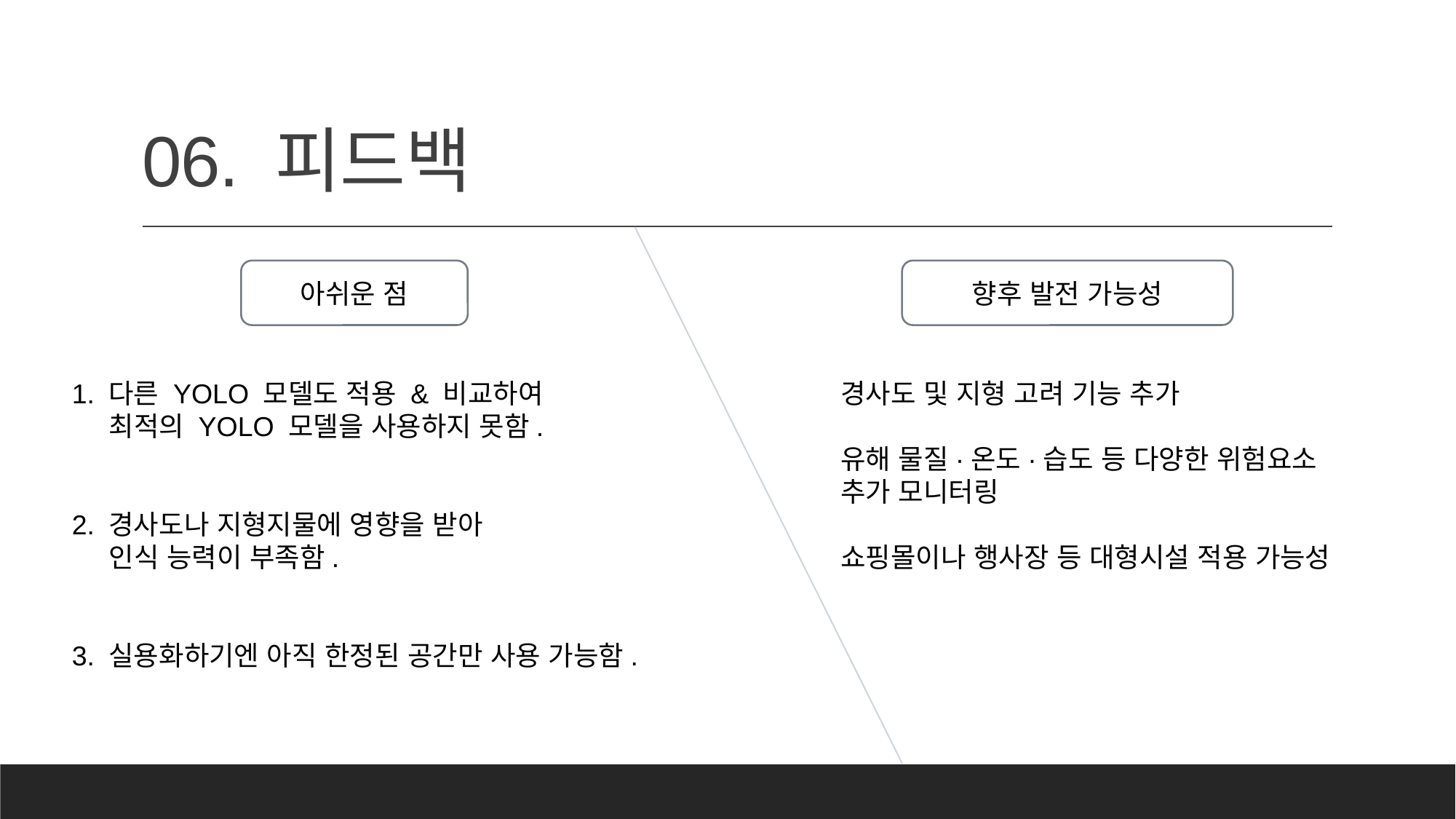

# 06. 피드백
아쉬운 점
향후 발전 가능성
1. 다른 YOLO 모델도 적용 & 비교하여
    최적의 YOLO 모델을 사용하지 못함.

2. 경사도나 지형지물에 영향을 받아
    인식 능력이 부족함.

3. 실용화하기엔 아직 한정된 공간만 사용 가능함.

경사도 및 지형 고려 기능 추가

유해 물질·온도·습도 등 다양한 위험요소
추가 모니터링

쇼핑몰이나 행사장 등 대형시설 적용 가능성